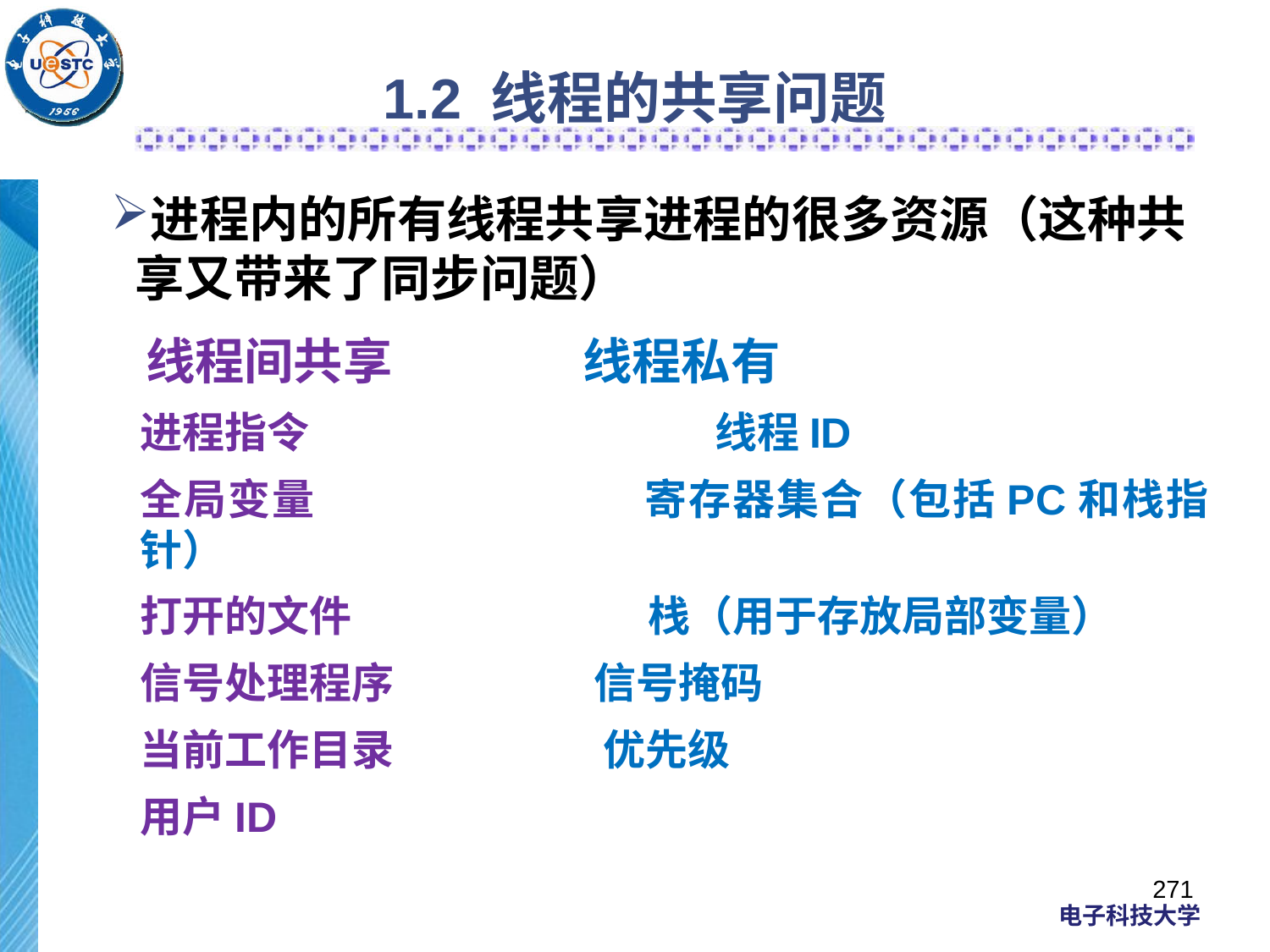

# 1.2 线程的共享问题
进程内的所有线程共享进程的很多资源（这种共享又带来了同步问题）
  线程间共享                 线程私有
进程指令			       线程ID
全局变量		          寄存器集合（包括PC和栈指针）
打开的文件	                	栈（用于存放局部变量）
信号处理程序                     信号掩码
当前工作目录                      优先级
用户ID

271